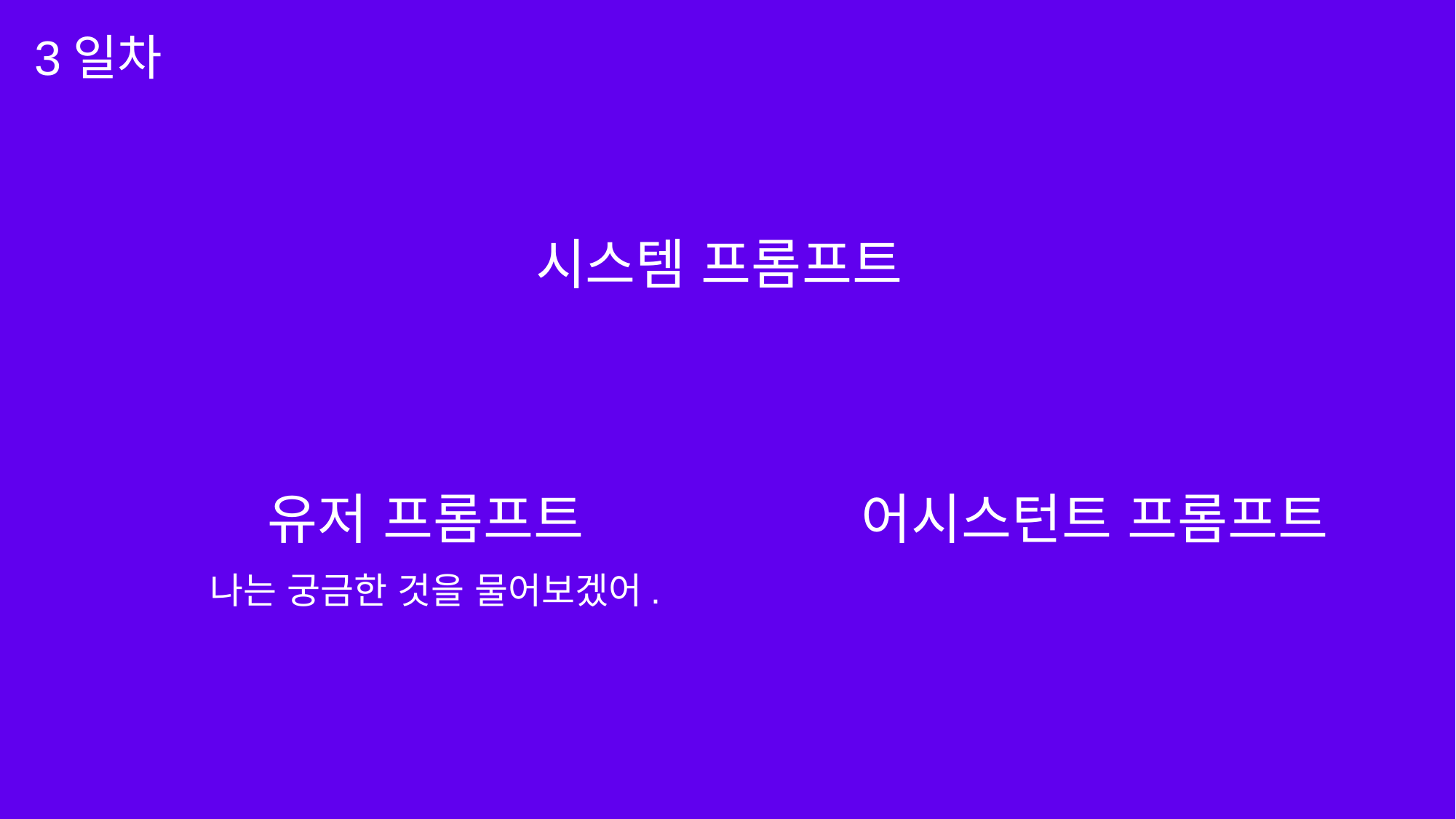

3일차
시스템 프롬프트
어시스턴트 프롬프트
유저 프롬프트
나는 궁금한 것을 물어보겠어.